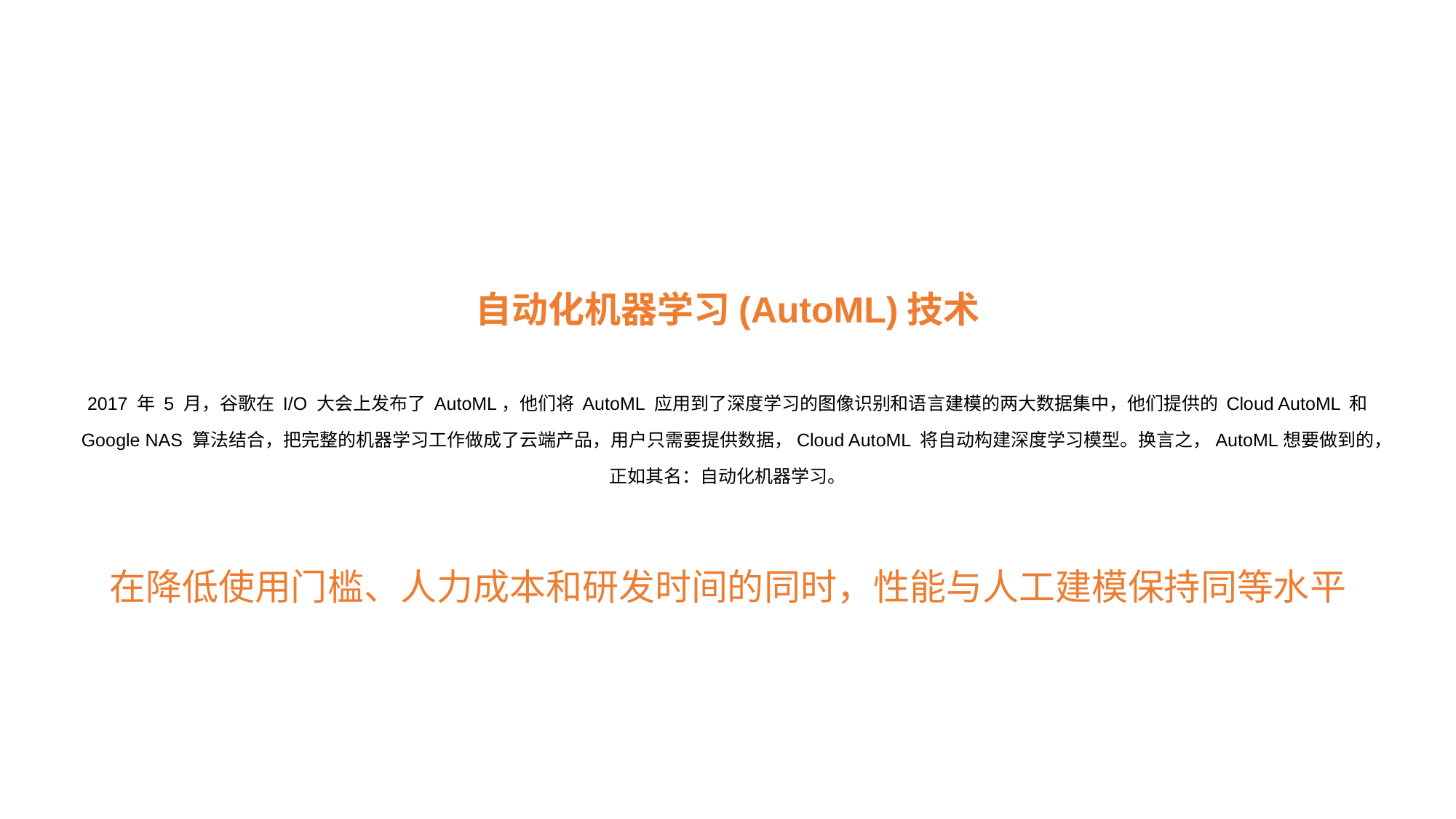

自动化机器学习(AutoML)技术
2017 年 5 月，谷歌在 I/O 大会上发布了 AutoML，他们将 AutoML 应用到了深度学习的图像识别和语言建模的两大数据集中，他们提供的 Cloud AutoML 和 Google NAS 算法结合，把完整的机器学习工作做成了云端产品，用户只需要提供数据，Cloud AutoML 将自动构建深度学习模型。换言之，AutoML想要做到的，正如其名：自动化机器学习。
在降低使用门槛、人力成本和研发时间的同时，性能与人工建模保持同等水平